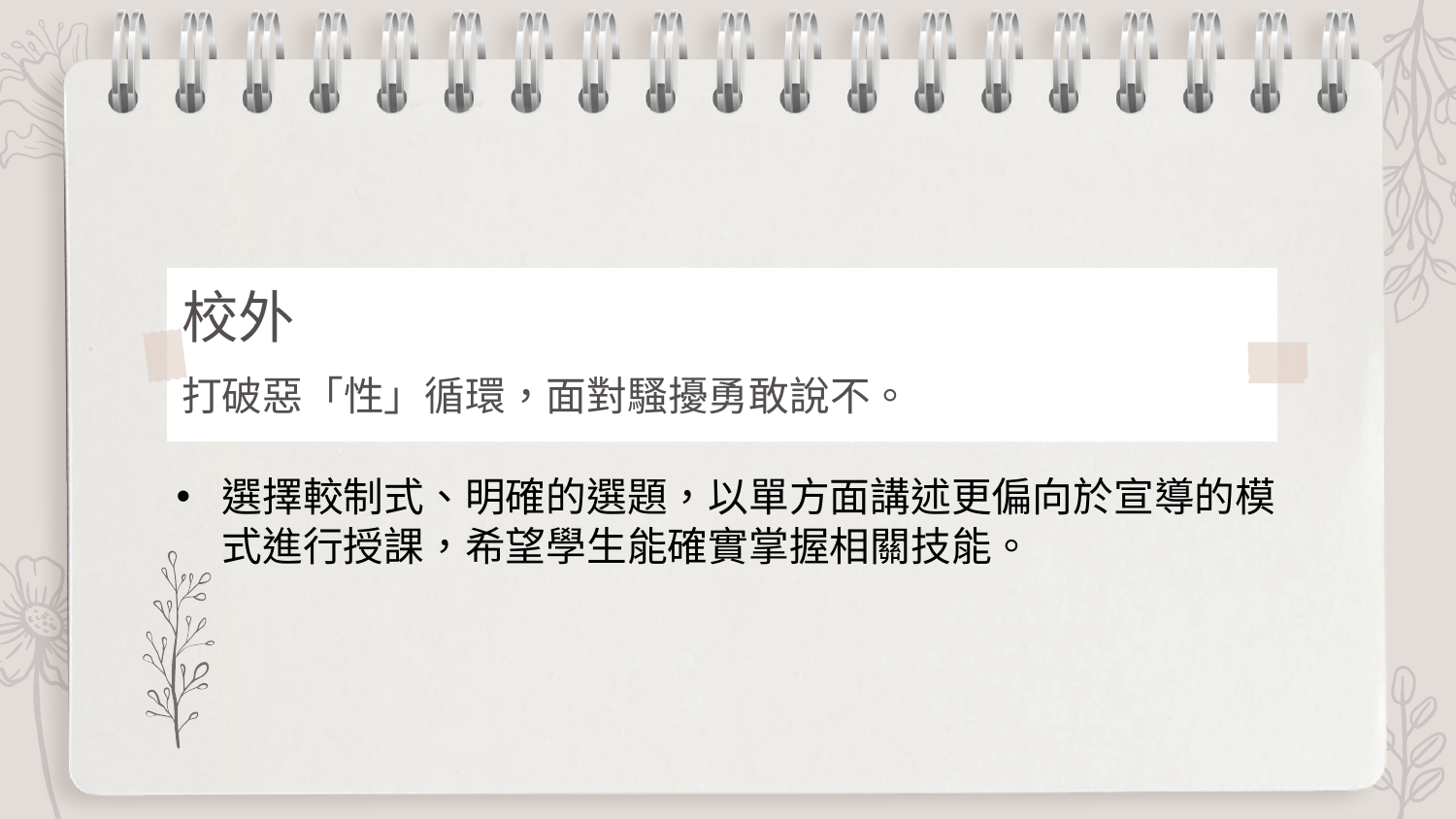

校外

打破惡「性」循環，面對騷擾勇敢說不。
選擇較制式、明確的選題，以單方面講述更偏向於宣導的模式進行授課，希望學生能確實掌握相關技能。